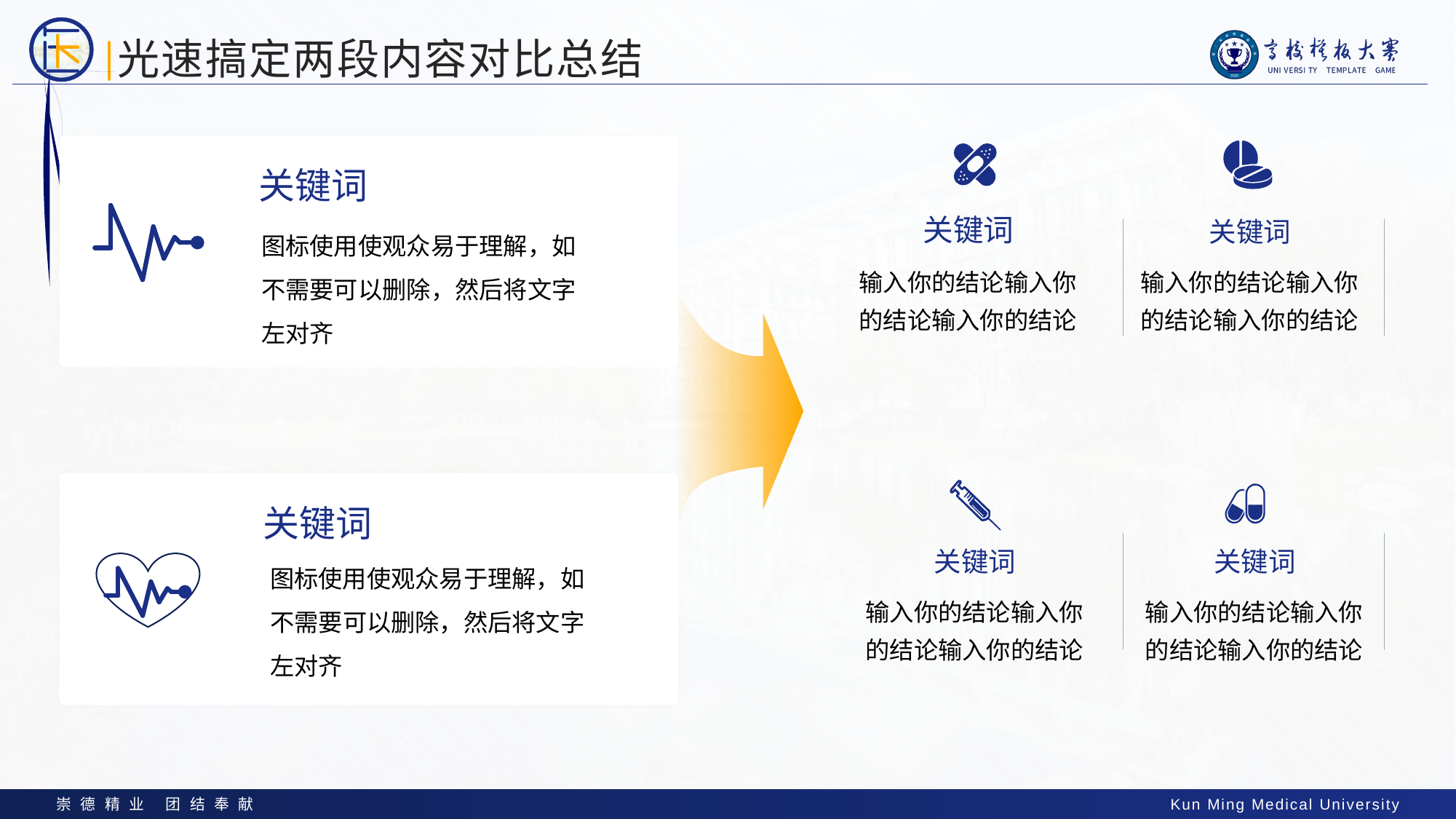

# 光速搞定两段内容对比总结

关键词

关键词
关键词
图标使用使观众易于理解，如不需要可以删除，然后将文字左对齐
输入你的结论输入你的结论输入你的结论

输入你的结论输入你的结论输入你的结论

关键词
关键词
关键词
图标使用使观众易于理解，如不需要可以删除，然后将文字左对齐

输入你的结论输入你的结论输入你的结论

输入你的结论输入你的结论输入你的结论